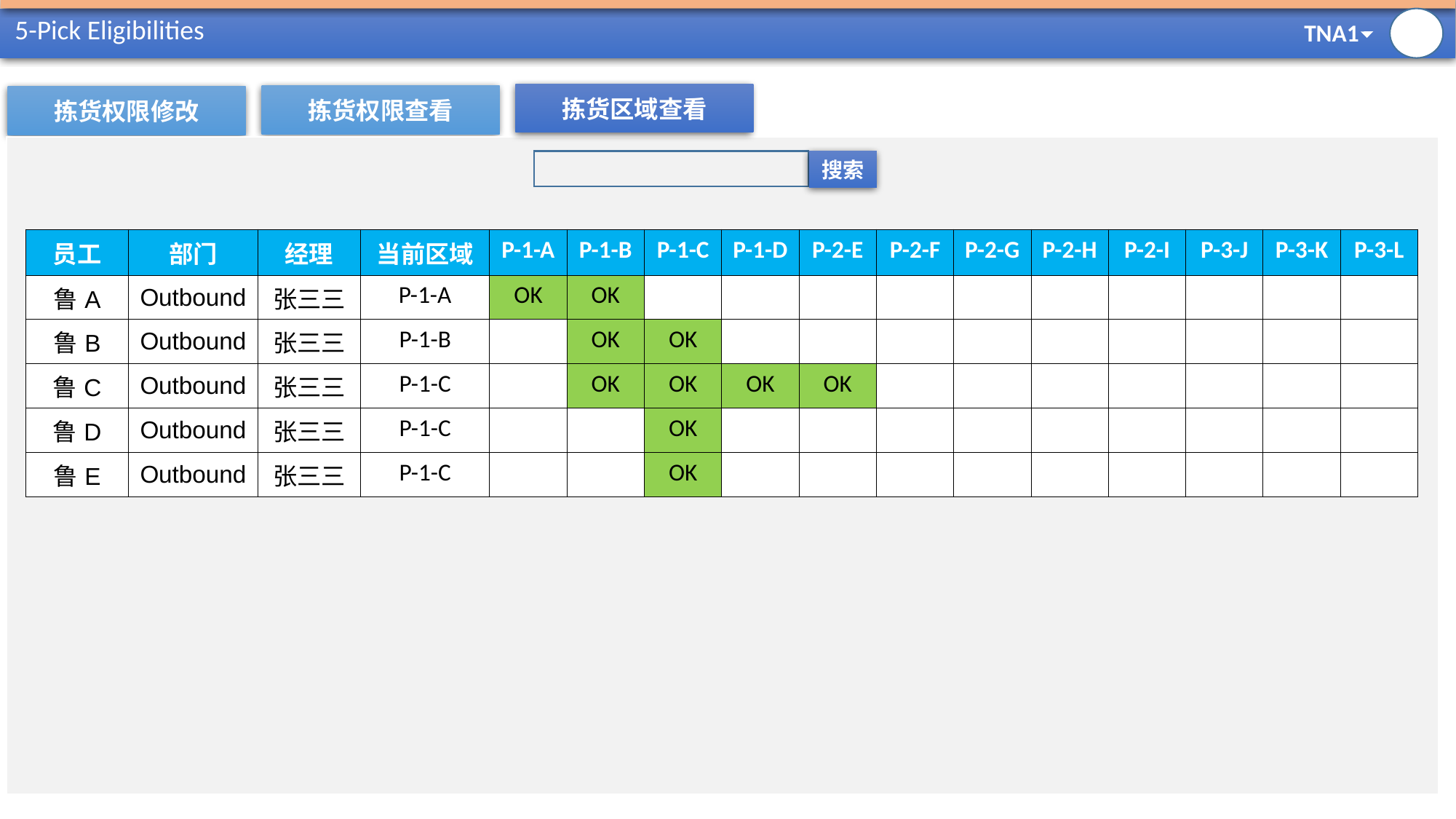

# 5-Pick Eligibilities
拣货区域查看
拣货权限查看
拣货权限修改

搜索
| 员工 | 部门 | 经理 | 当前区域 | P-1-A | P-1-B | P-1-C | P-1-D | P-2-E | P-2-F | P-2-G | P-2-H | P-2-I | P-3-J | P-3-K | P-3-L |
| --- | --- | --- | --- | --- | --- | --- | --- | --- | --- | --- | --- | --- | --- | --- | --- |
| 鲁A | Outbound | 张三三 | P-1-A | OK | OK |  |  |  |  |  |  |  |  |  |  |
| 鲁B | Outbound | 张三三 | P-1-B |  | OK | OK |  |  |  |  |  |  |  |  |  |
| 鲁C | Outbound | 张三三 | P-1-C |  | OK | OK | OK | OK |  |  |  |  |  |  |  |
| 鲁D | Outbound | 张三三 | P-1-C |  |  | OK |  |  |  |  |  |  |  |  |  |
| 鲁E | Outbound | 张三三 | P-1-C |  |  | OK |  |  |  |  |  |  |  |  |  |